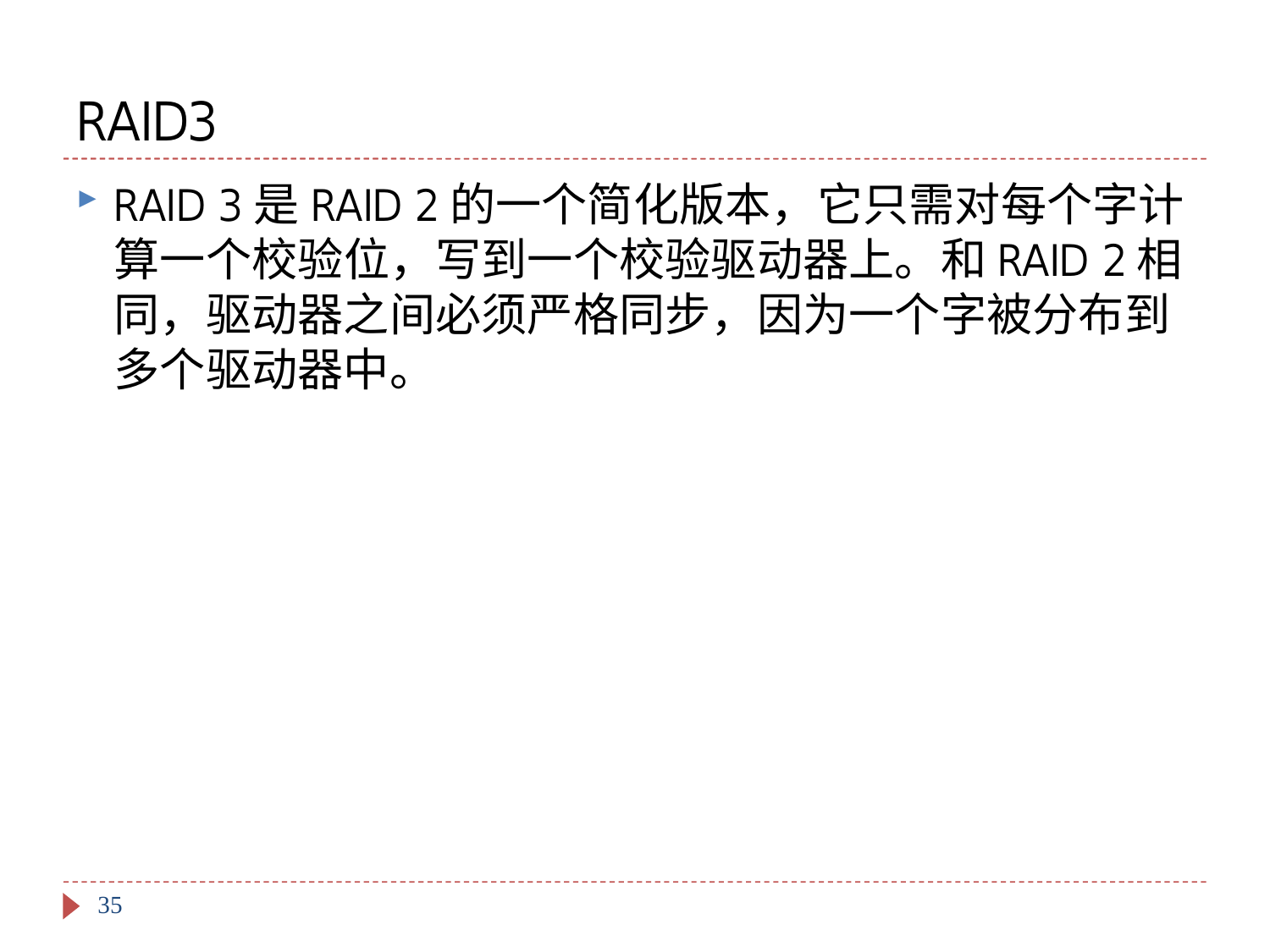

# RAID3
RAID 3是RAID 2的一个简化版本，它只需对每个字计算一个校验位，写到一个校验驱动器上。和RAID 2相同，驱动器之间必须严格同步，因为一个字被分布到多个驱动器中。

35